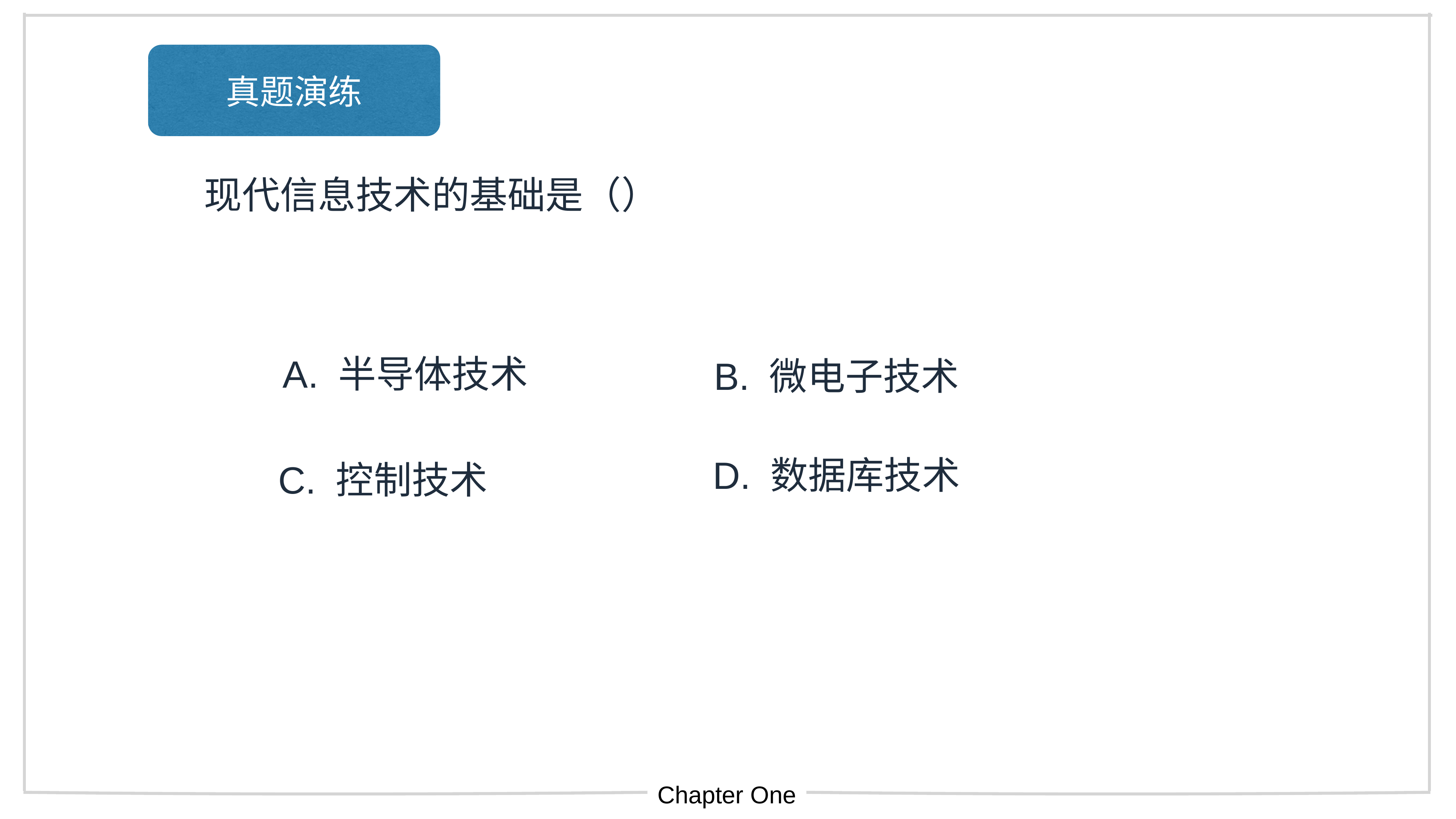

真题演练
 现代信息技术的基础是（）
A. 半导体技术
B. 微电子技术
D. 数据库技术
C. 控制技术